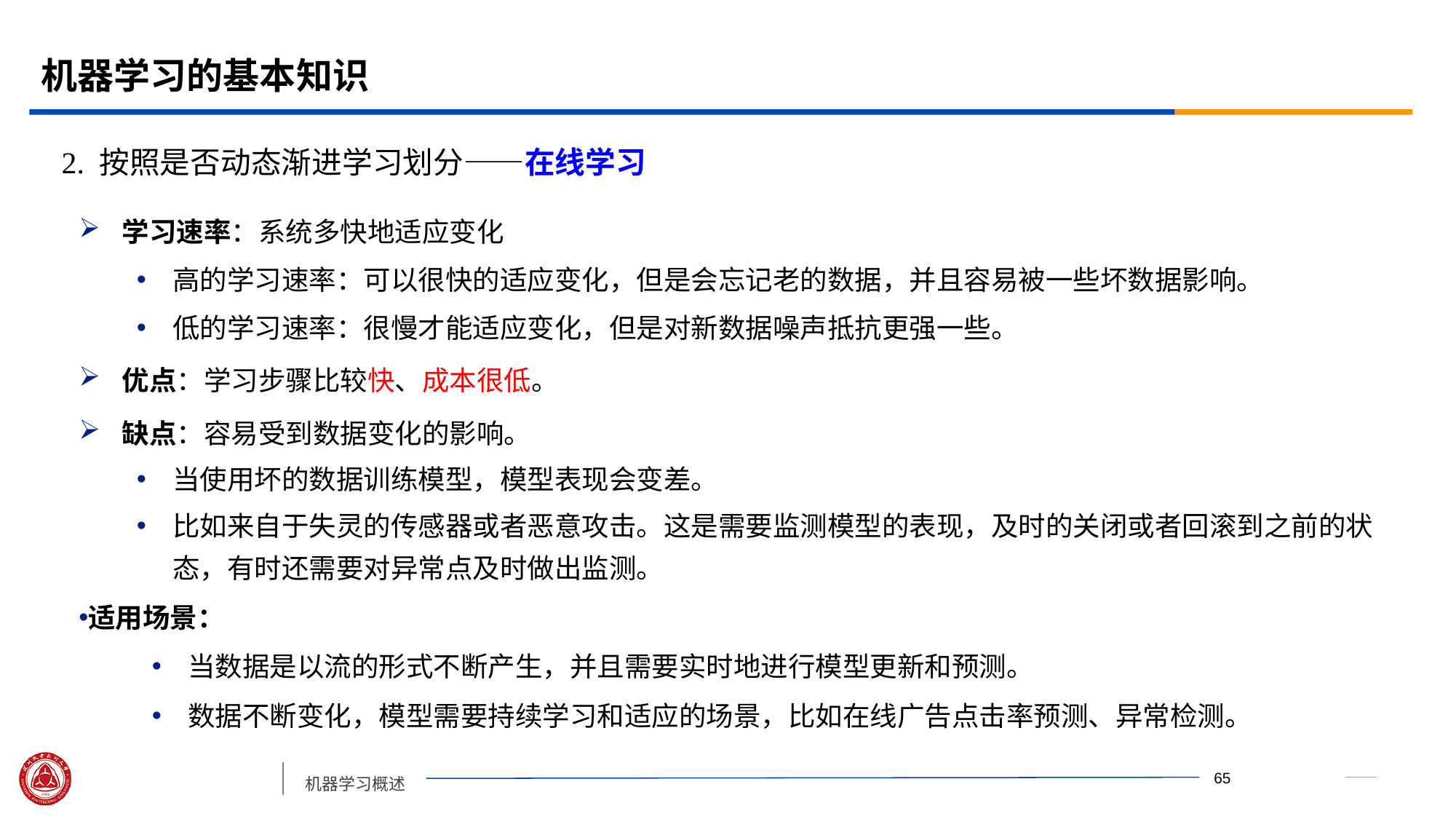

# 机器学习的基本知识
2. 按照是否动态渐进学习划分——在线学习
学习速率：系统多快地适应变化
高的学习速率：可以很快的适应变化，但是会忘记老的数据，并且容易被一些坏数据影响。
低的学习速率：很慢才能适应变化，但是对新数据噪声抵抗更强一些。
优点：学习步骤比较快、成本很低。
缺点：容易受到数据变化的影响。
当使用坏的数据训练模型，模型表现会变差。
比如来自于失灵的传感器或者恶意攻击。这是需要监测模型的表现，及时的关闭或者回滚到之前的状态，有时还需要对异常点及时做出监测。
适用场景：
当数据是以流的形式不断产生，并且需要实时地进行模型更新和预测。
数据不断变化，模型需要持续学习和适应的场景，比如在线广告点击率预测、异常检测。